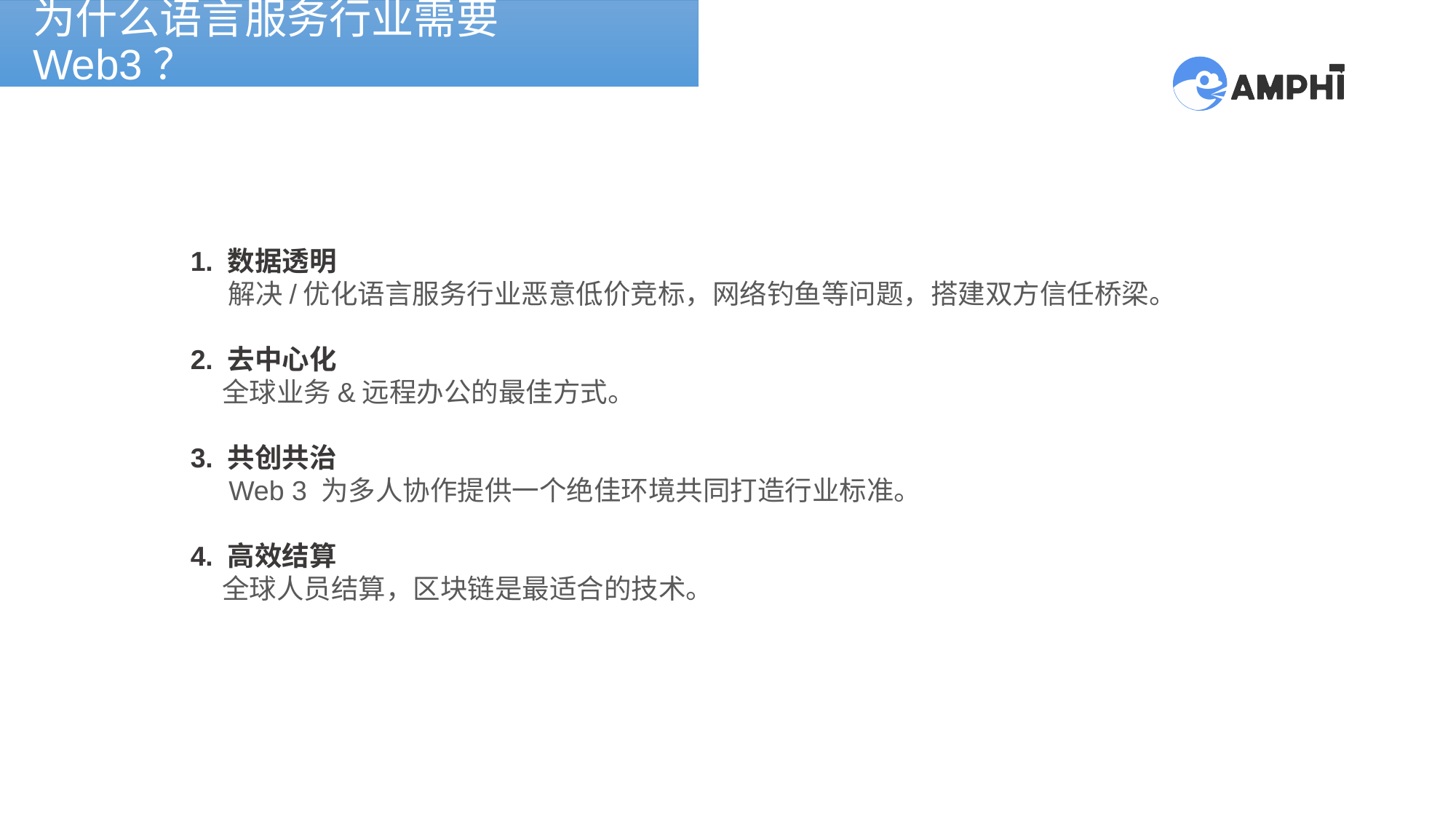

为什么语言服务行业需要Web3？
1. 数据透明
     解决/优化语言服务行业恶意低价竞标，网络钓鱼等问题，搭建双方信任桥梁。

2. 去中心化
    全球业务&远程办公的最佳方式。

3. 共创共治
     Web 3 为多人协作提供一个绝佳环境共同打造行业标准。

4. 高效结算
    全球人员结算，区块链是最适合的技术。